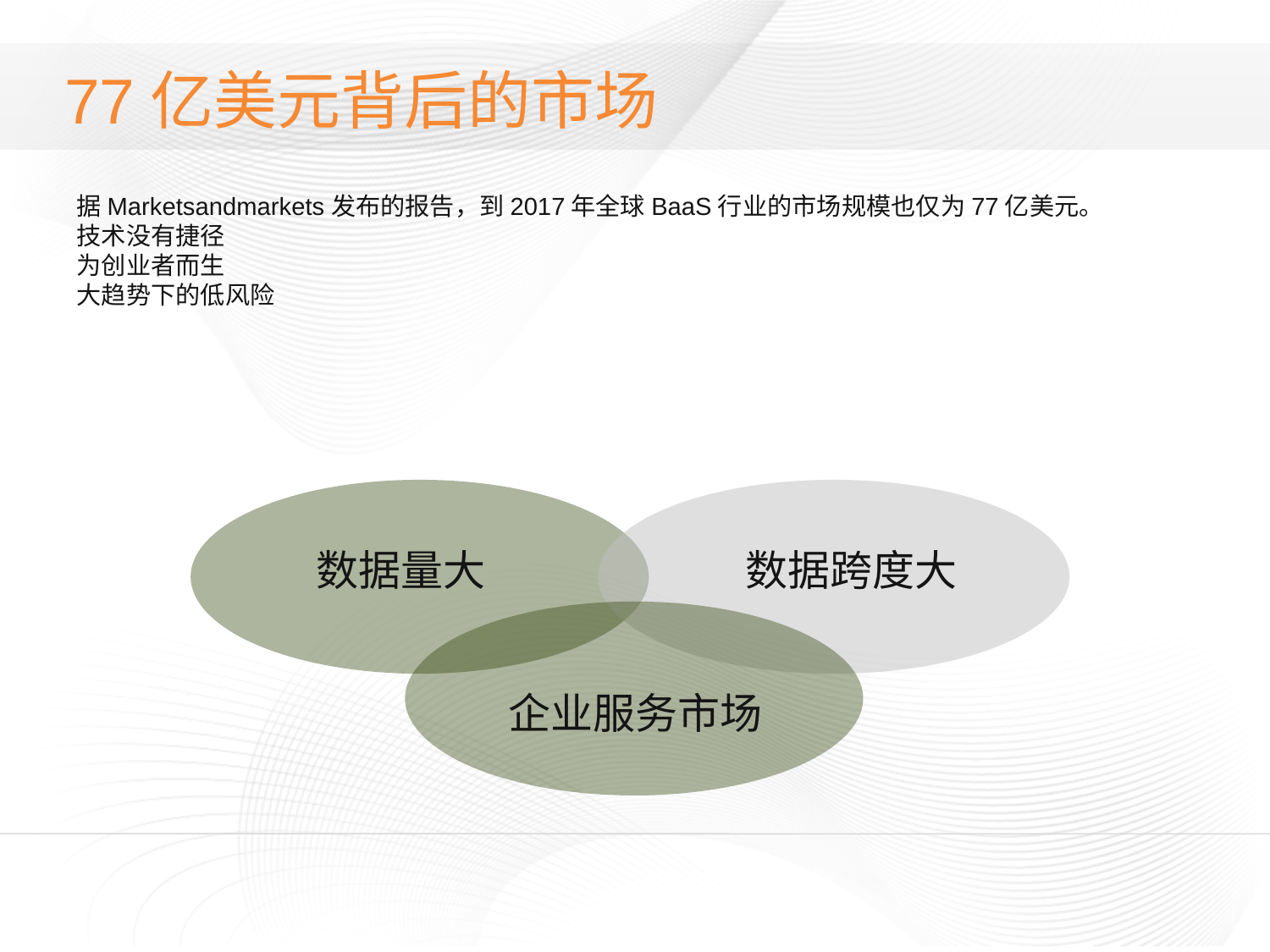

# 77亿美元背后的市场
据Marketsandmarkets发布的报告，到2017年全球BaaS行业的市场规模也仅为77亿美元。
技术没有捷径
为创业者而生
大趋势下的低风险

数据量大
数据跨度大

企业服务市场